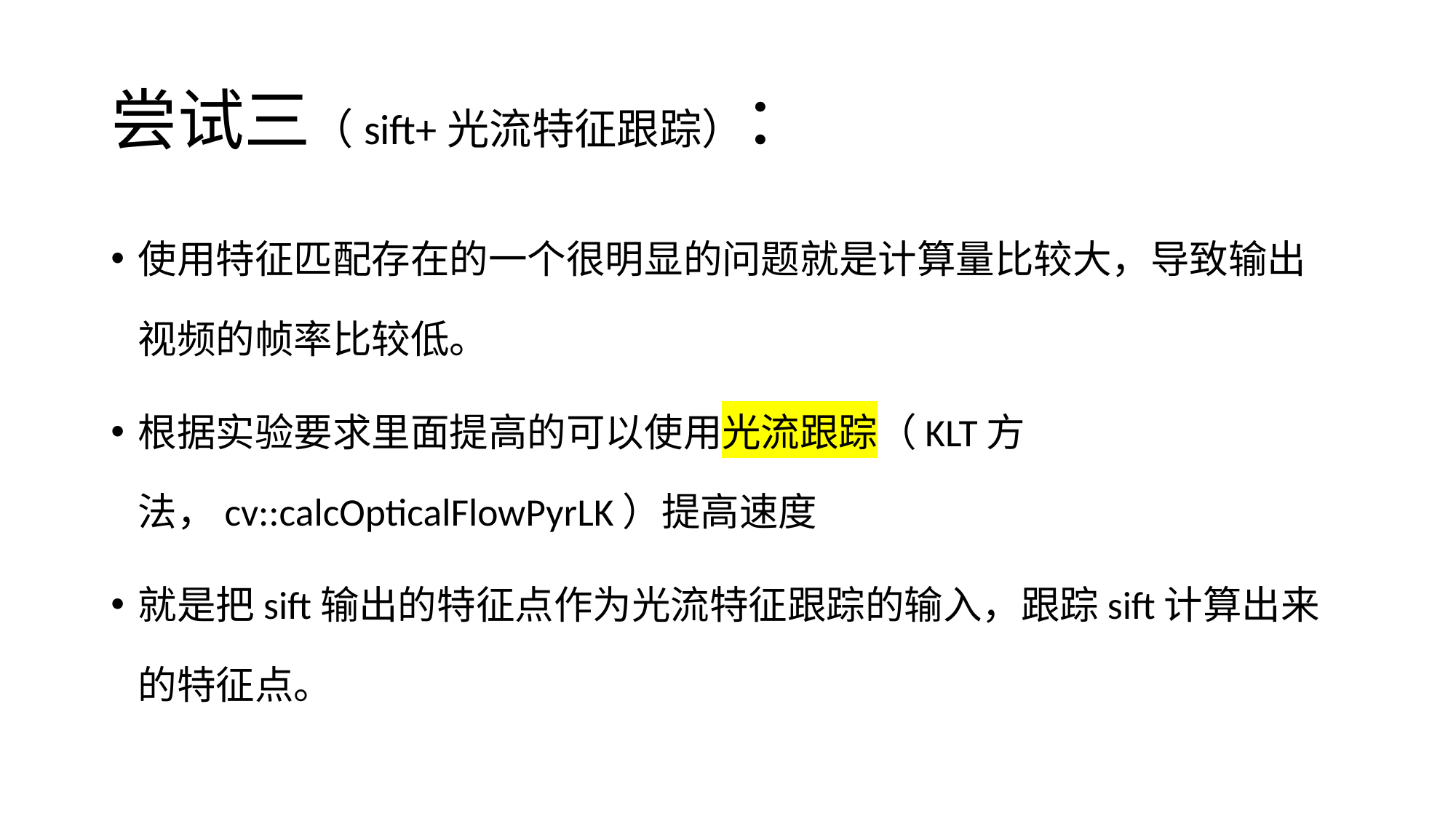

# 尝试三（sift+光流特征跟踪）：
使用特征匹配存在的一个很明显的问题就是计算量比较大，导致输出视频的帧率比较低。
根据实验要求里面提高的可以使用光流跟踪（KLT方法，cv::calcOpticalFlowPyrLK）提高速度
就是把sift输出的特征点作为光流特征跟踪的输入，跟踪sift计算出来的特征点。